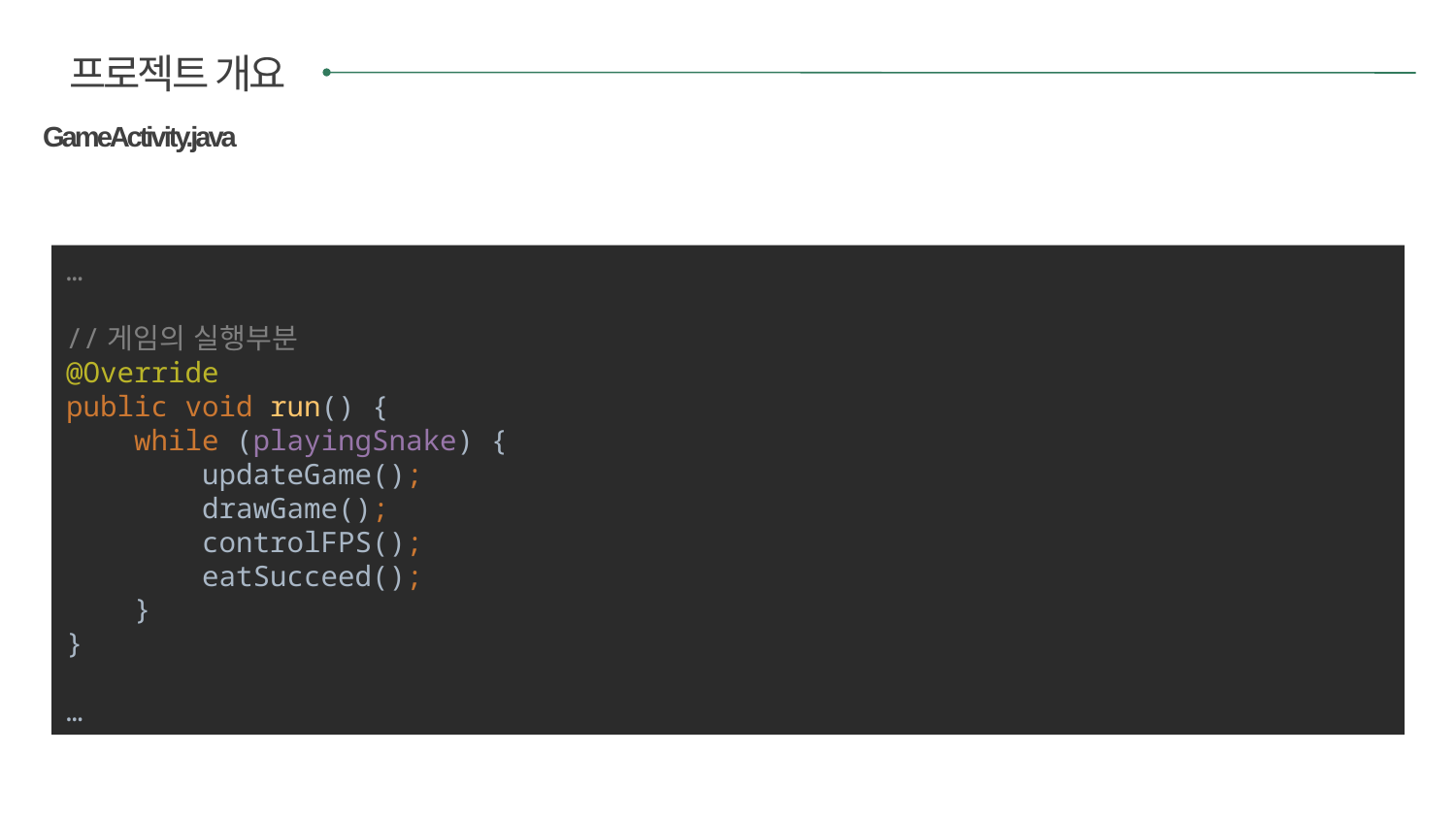

프로젝트 개요
GameActivity.java
…

//게임의 실행부분
@Override
public void run() {
    while (playingSnake) {
        updateGame();
        drawGame();
        controlFPS();
        eatSucceed();
    }
}

…